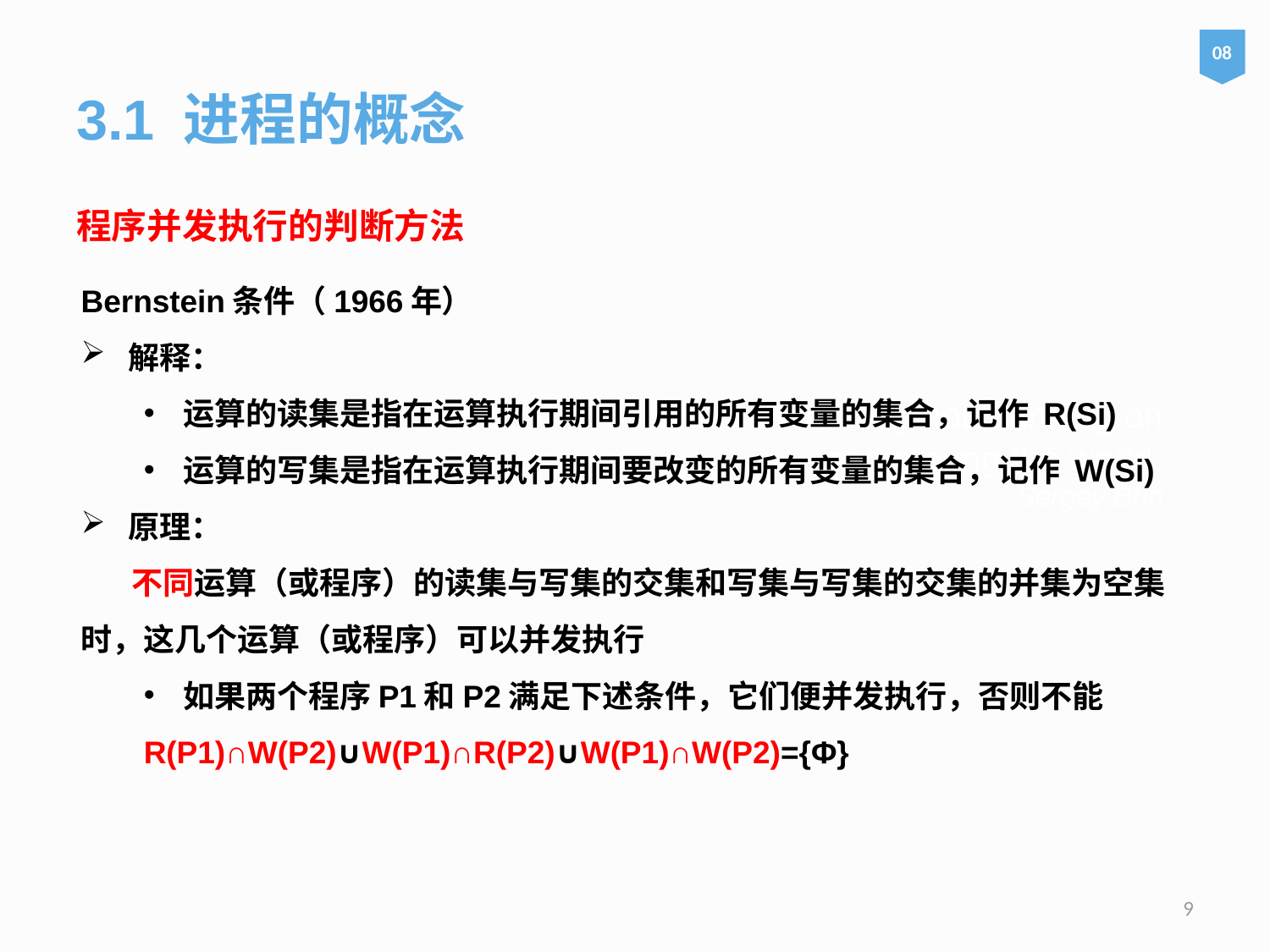

08
3.1 进程的概念
程序并发执行的判断方法
Bernstein条件（1966年）
解释：
运算的读集是指在运算执行期间引用的所有变量的集合，记作 R(Si)
运算的写集是指在运算执行期间要改变的所有变量的集合，记作 W(Si)
原理：
      不同运算（或程序）的读集与写集的交集和写集与写集的交集的并集为空集时，这几个运算（或程序）可以并发执行
如果两个程序P1和P2满足下述条件，它们便并发执行，否则不能
	R(P1)∩W(P2)∪W(P1)∩R(P2)∪W(P1)∩W(P2)={Φ}

# We are currently not planning on conquering the world. – Sergey Brin
9